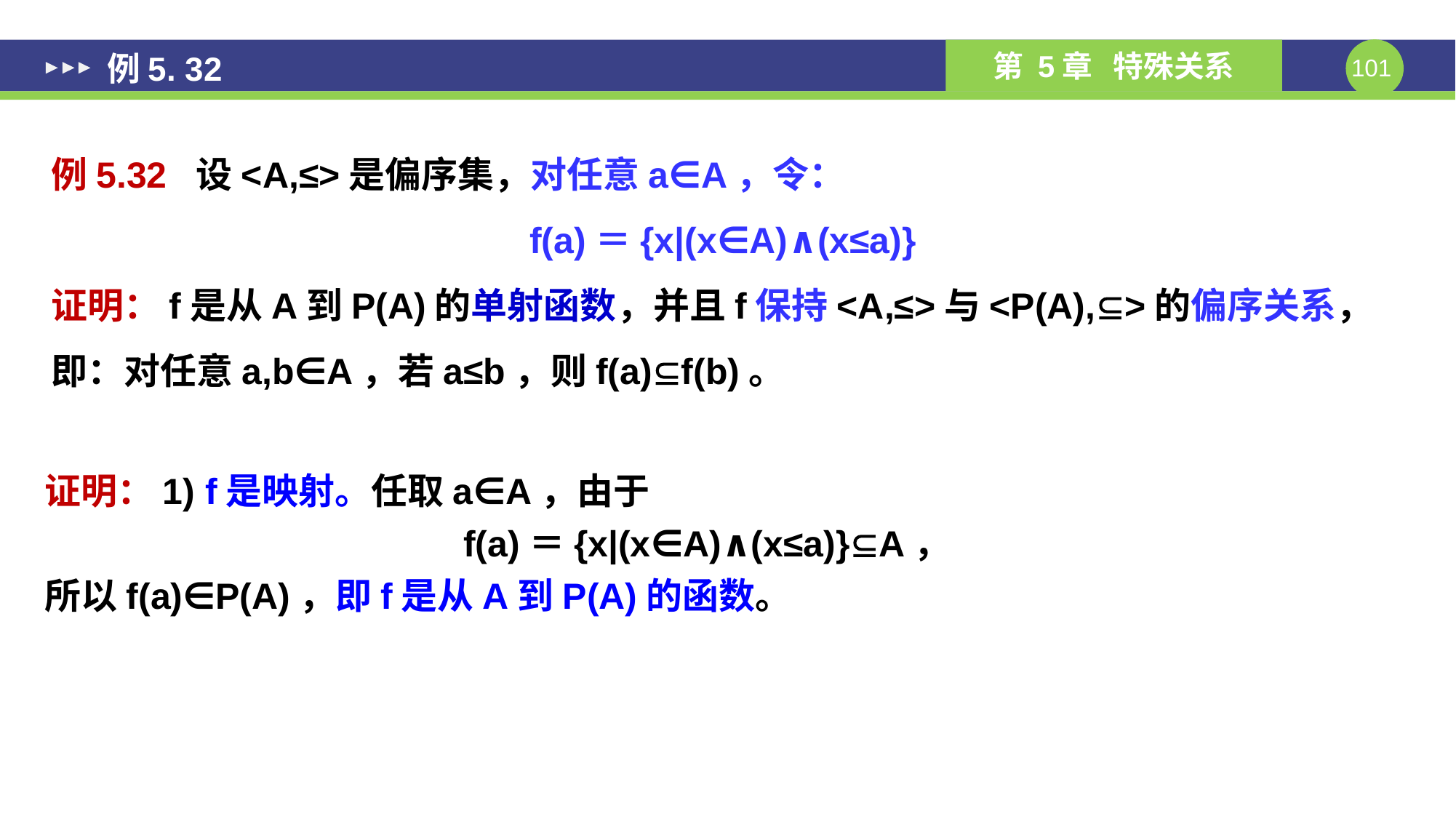

# 例5. 32
例5.32  设<A,≤>是偏序集，对任意a∈A，令：
f(a)＝{x|(x∈A)∧(x≤a)}
证明：f是从A到P(A)的单射函数，并且f保持<A,≤>与<P(A),⊆>的偏序关系，即：对任意a,b∈A，若a≤b，则f(a)⊆f(b)。
证明：1) f是映射。任取a∈A，由于
f(a)＝{x|(x∈A)∧(x≤a)}⊆A，
所以f(a)∈P(A)，即f是从A到P(A)的函数。